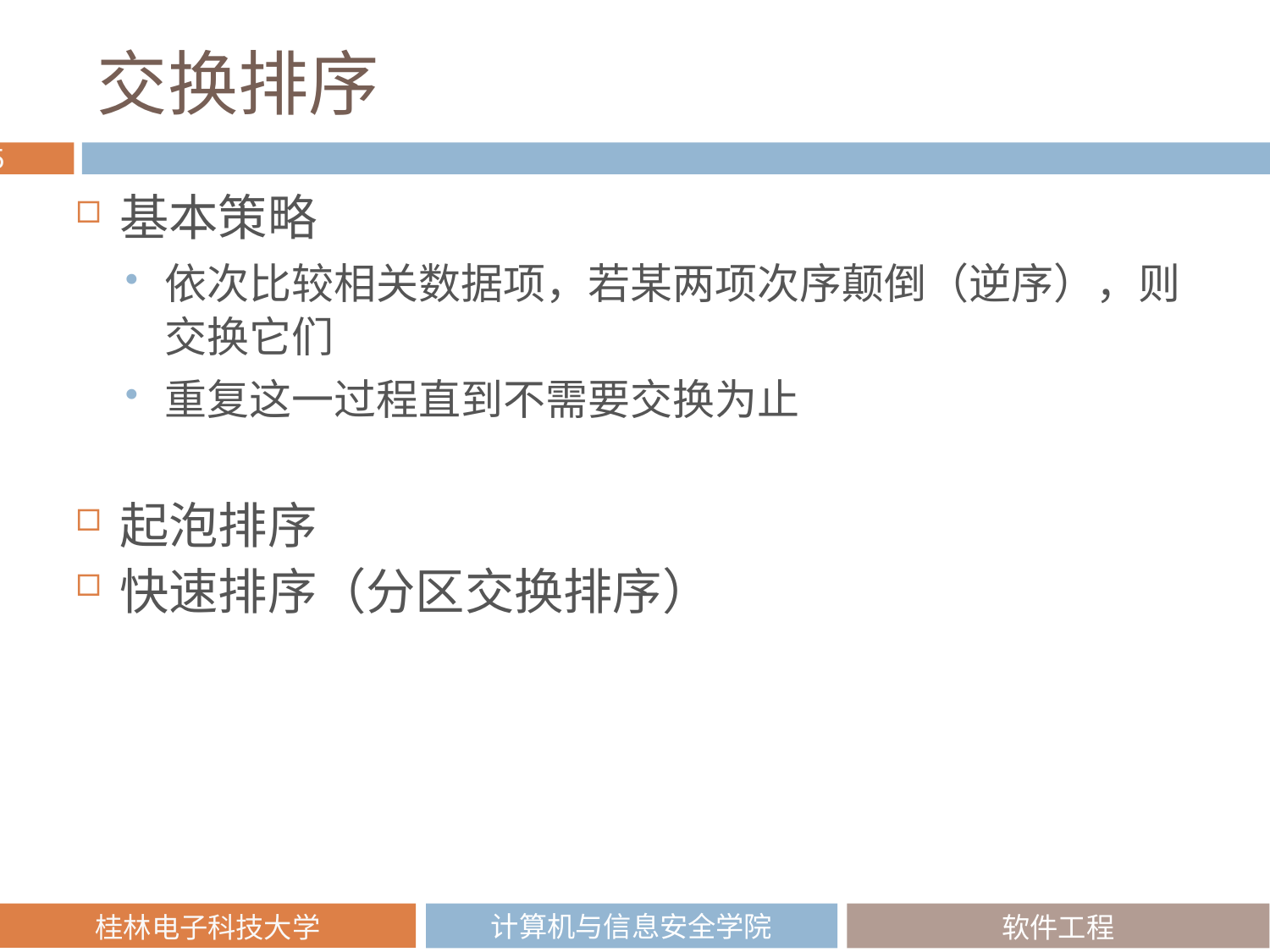

# 交换排序
基本策略
依次比较相关数据项，若某两项次序颠倒（逆序），则交换它们
重复这一过程直到不需要交换为止

起泡排序
快速排序（分区交换排序）